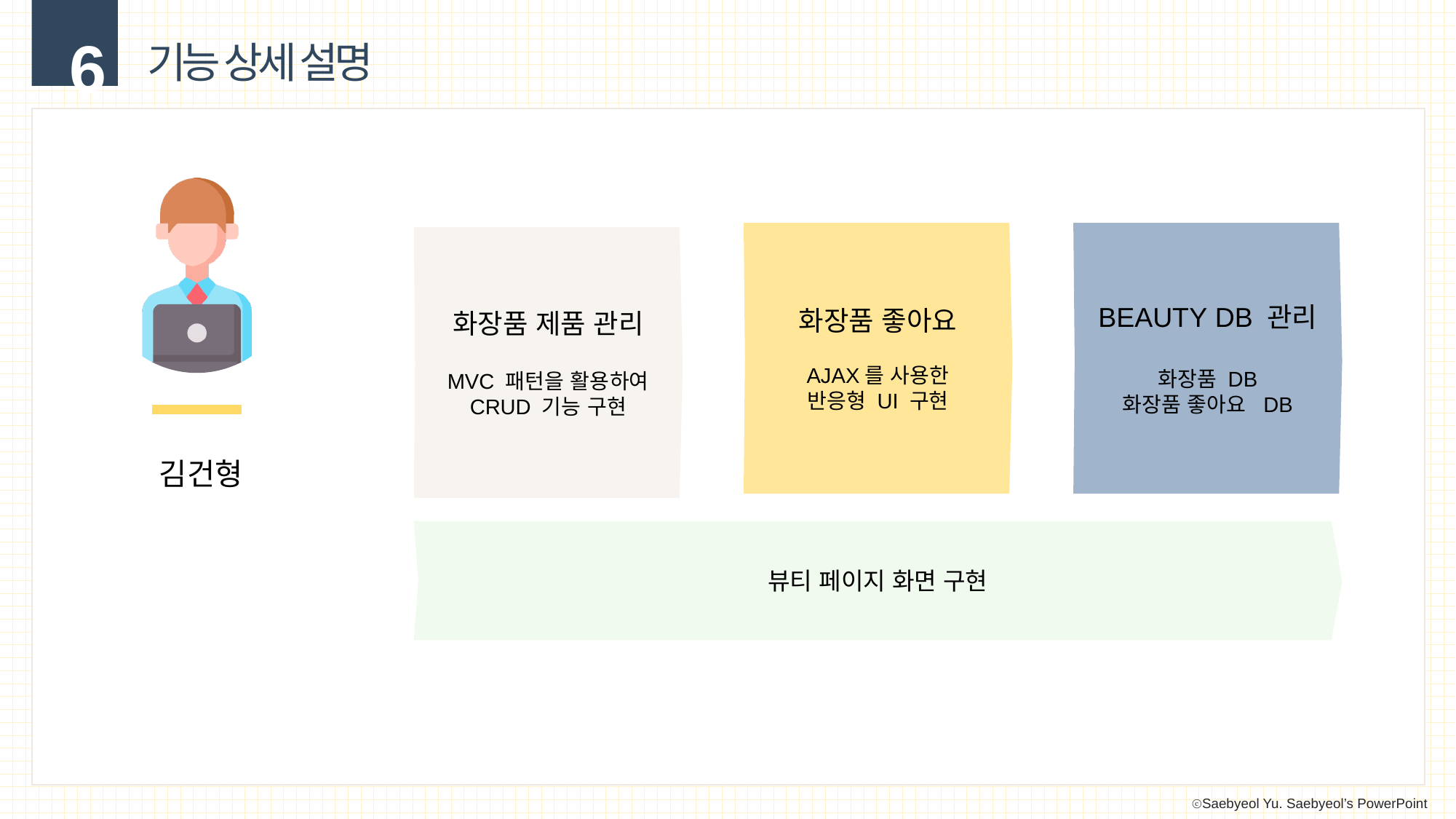

6
기능 상세 설명

화장품 좋아요

AJAX를 사용한
반응형 UI 구현
BEAUTY DB 관리

화장품 DB
화장품 좋아요  DB
화장품 제품 관리

MVC 패턴을 활용하여
CRUD 기능 구현
김건형
뷰티 페이지 화면 구현
내용을 입력하세요